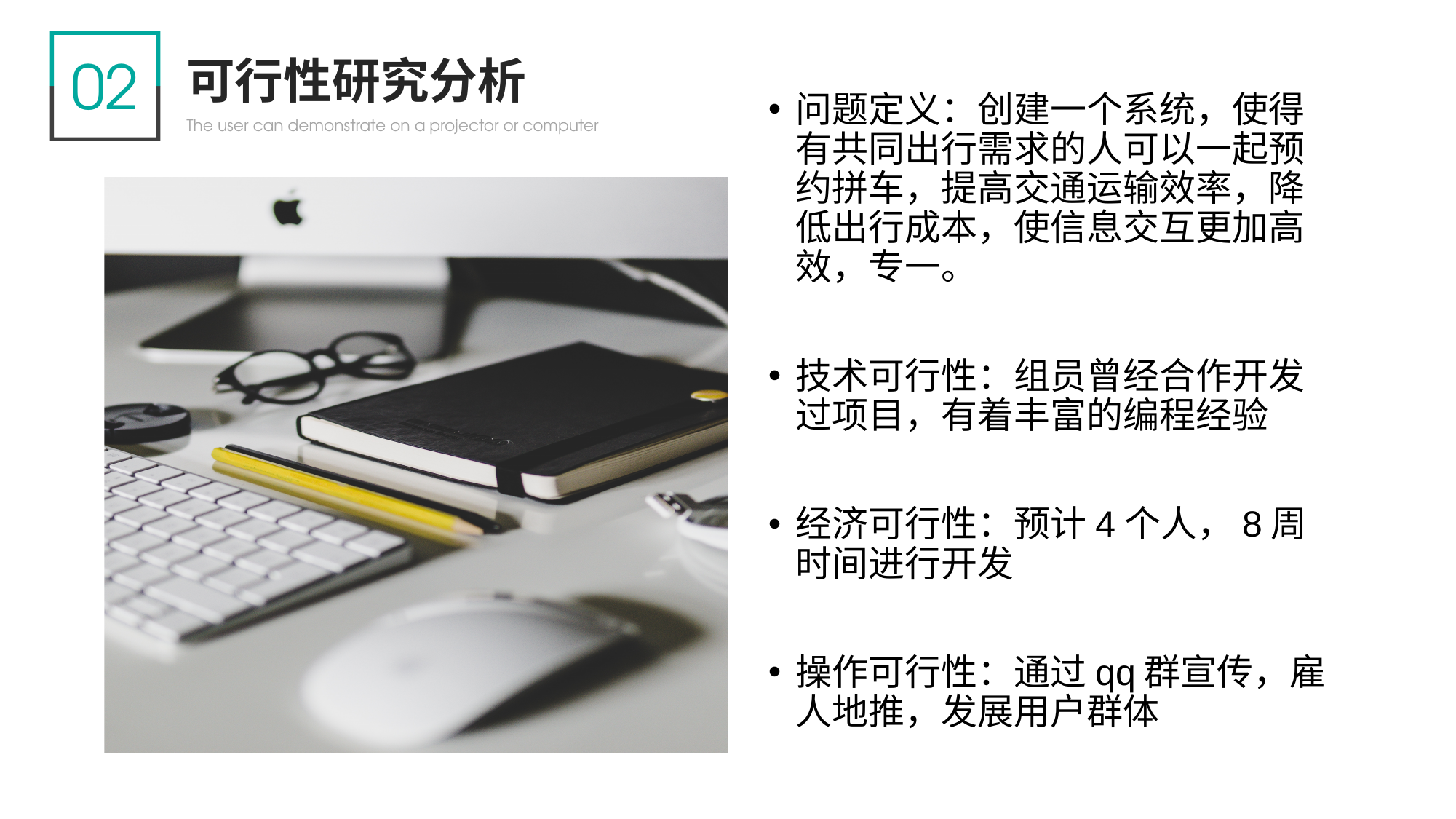

02
可行性研究分析
The user can demonstrate on a projector or computer
问题定义：创建一个系统，使得有共同出行需求的人可以一起预约拼车，提高交通运输效率，降低出行成本，使信息交互更加高效，专一。

技术可行性：组员曾经合作开发过项目，有着丰富的编程经验

经济可行性：预计4个人，8周时间进行开发

操作可行性：通过qq群宣传，雇人地推，发展用户群体